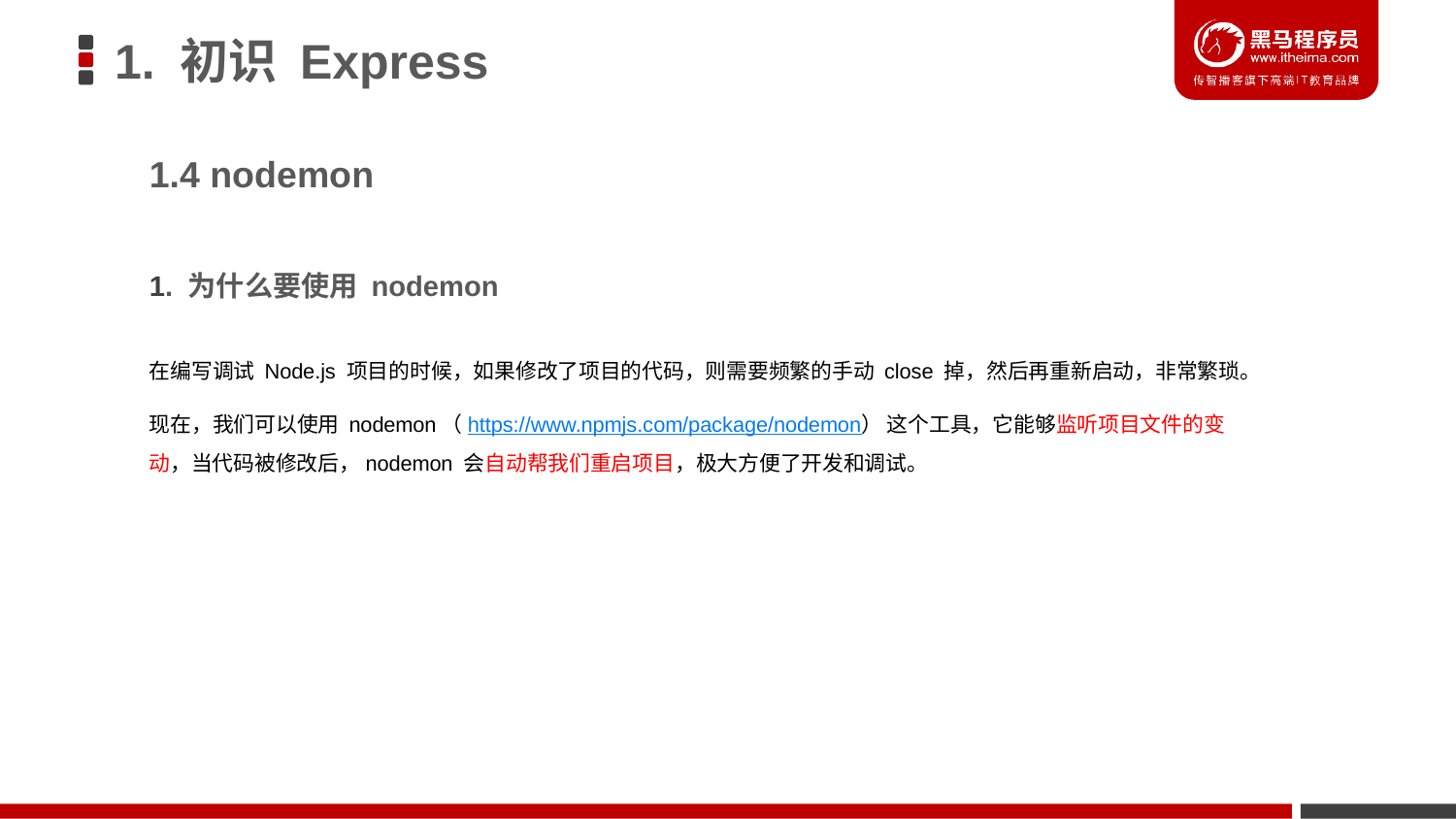

# 1. 初识 Express
1.4 nodemon
1. 为什么要使用 nodemon
在编写调试 Node.js 项目的时候，如果修改了项目的代码，则需要频繁的手动 close 掉，然后再重新启动，非常繁琐。
现在，我们可以使用 nodemon（https://www.npmjs.com/package/nodemon） 这个工具，它能够监听项目文件的变动，当代码被修改后，nodemon 会自动帮我们重启项目，极大方便了开发和调试。